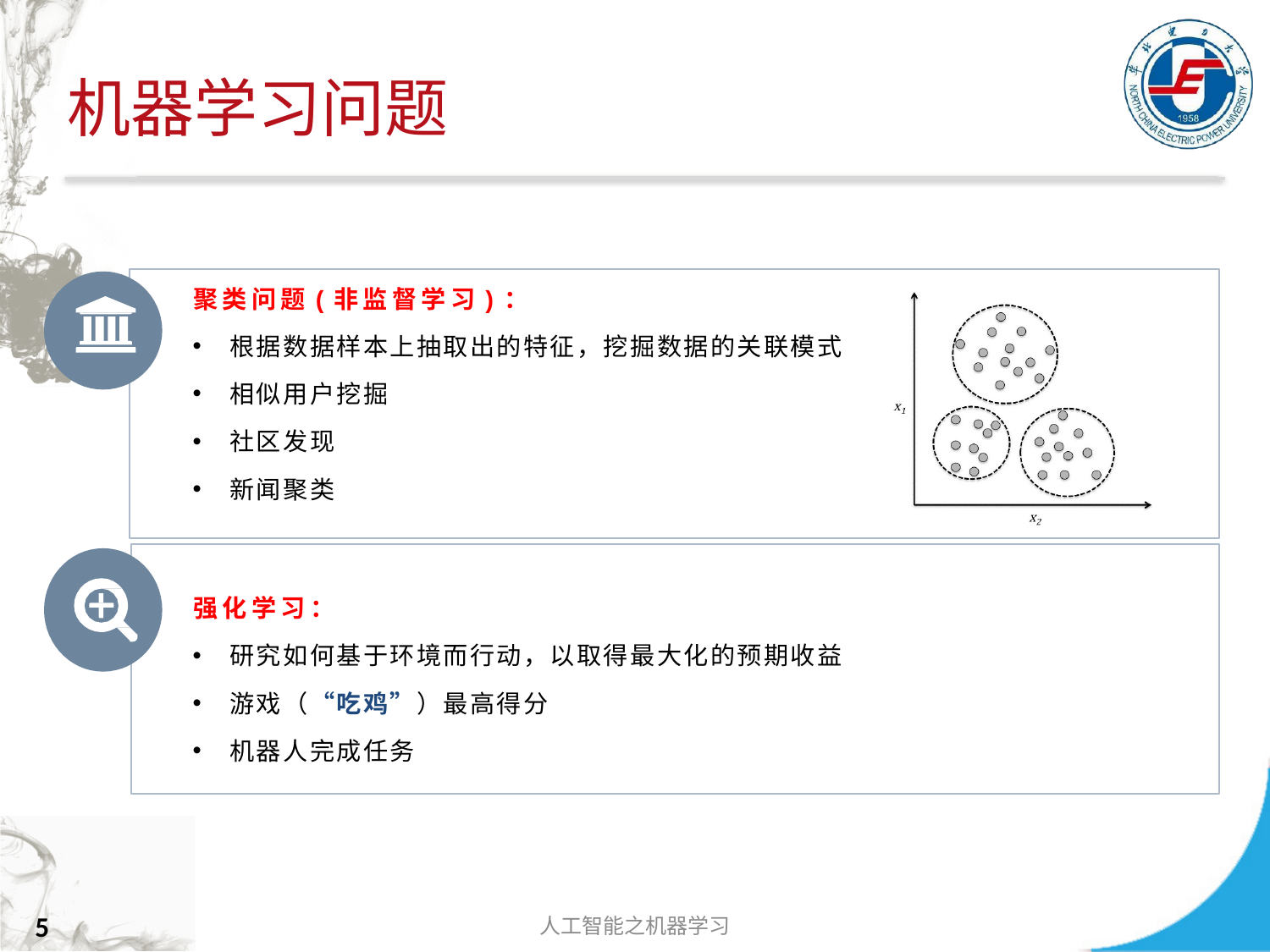

# 机器学习问题

聚类问题(非监督学习)：
根据数据样本上抽取出的特征，挖掘数据的关联模式
相似用户挖掘
社区发现
新闻聚类

强化学习：
研究如何基于环境而行动，以取得最大化的预期收益
游戏（“吃鸡”）最高得分
机器人完成任务

人工智能之机器学习
5